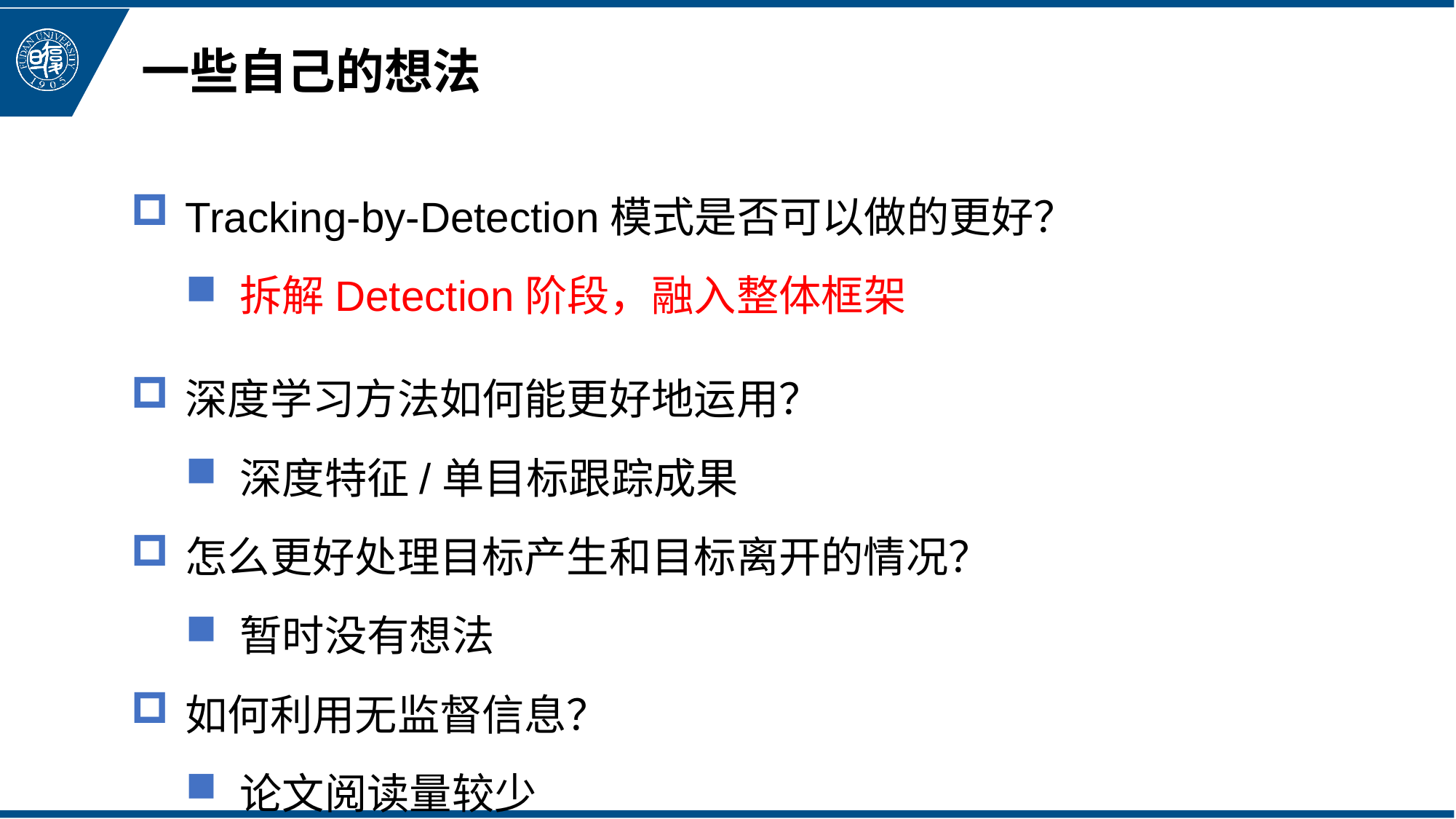

一些自己的想法
# Tracking-by-Detection模式是否可以做的更好？
拆解Detection阶段，融入整体框架

深度学习方法如何能更好地运用？
深度特征/单目标跟踪成果
怎么更好处理目标产生和目标离开的情况？
暂时没有想法
如何利用无监督信息？
论文阅读量较少